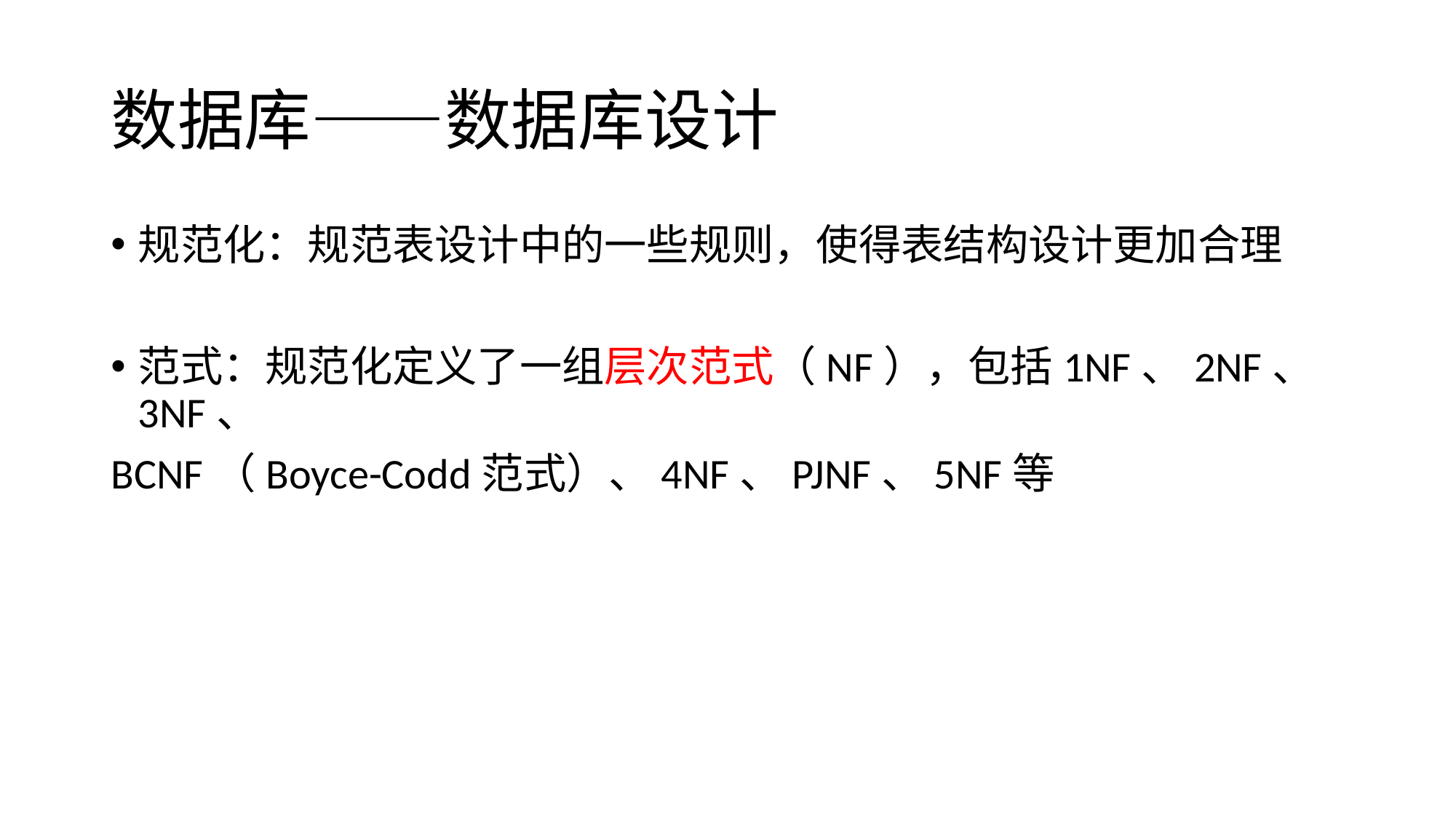

# 数据库——数据库设计
规范化：规范表设计中的一些规则，使得表结构设计更加合理

范式：规范化定义了一组层次范式（NF），包括1NF、2NF、3NF、
BCNF（Boyce-Codd范式）、4NF、PJNF、5NF等